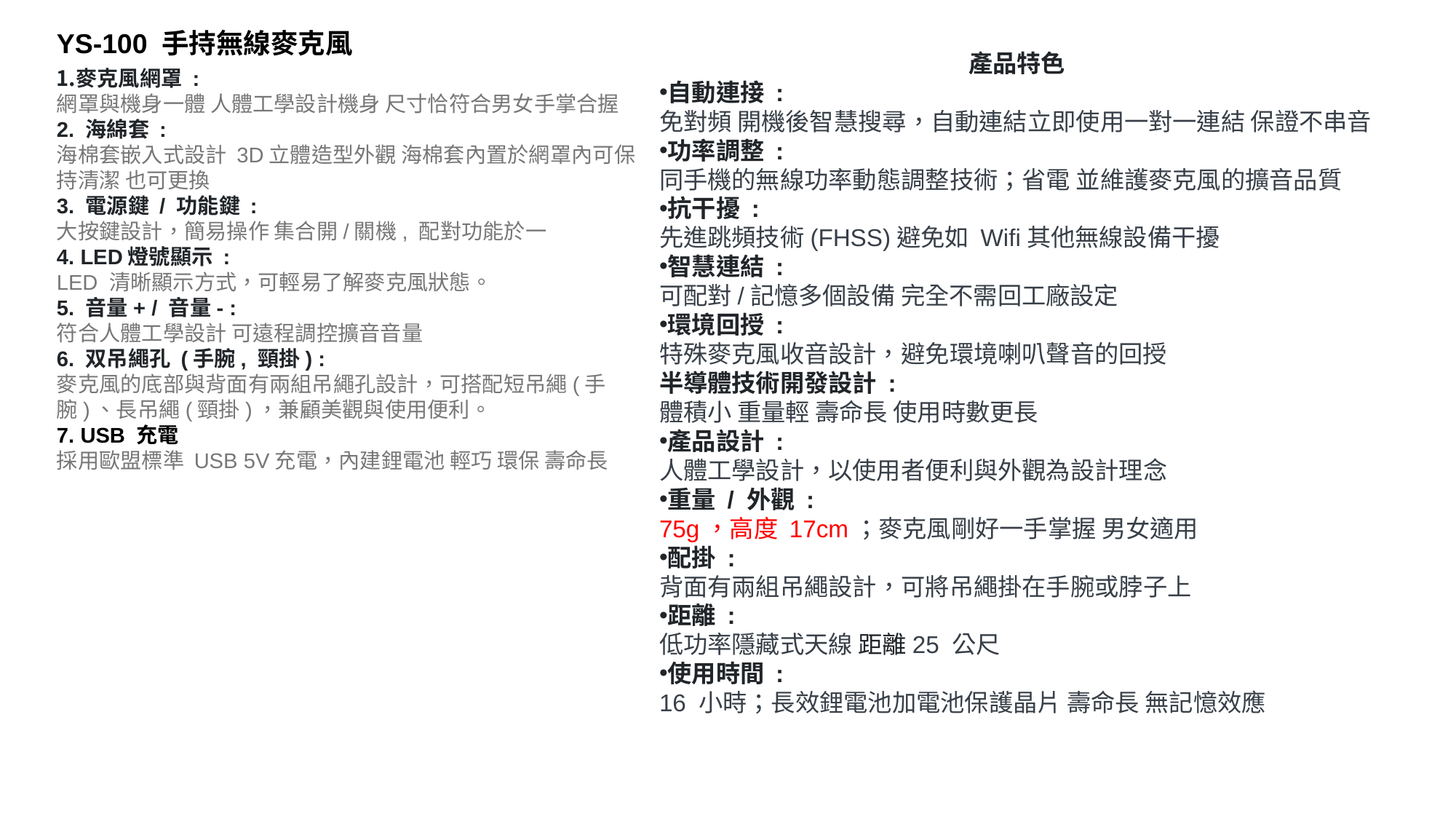

YS-100 手持無線麥克風
產品特色
自動連接 :
免對頻 開機後智慧搜尋，自動連結立即使用一對一連結 保證不串音
功率調整 :
同手機的無線功率動態調整技術；省電 並維護麥克風的擴音品質
抗干擾 :
先進跳頻技術(FHSS)避免如 Wifi其他無線設備干擾
智慧連結 :
可配對/記憶多個設備 完全不需回工廠設定
環境回授 :
特殊麥克風收音設計，避免環境喇叭聲音的回授
半導體技術開發設計 :
體積小 重量輕 壽命長 使用時數更長
產品設計 :
人體工學設計，以使用者便利與外觀為設計理念
重量 / 外觀 :
75g，高度 17cm；麥克風剛好一手掌握 男女適用
配掛 :
背面有兩組吊繩設計，可將吊繩掛在手腕或脖子上
距離 :
低功率隱藏式天線 距離25 公尺
使用時間 :
16 小時；長效鋰電池加電池保護晶片 壽命長 無記憶效應
麥克風網罩 :
網罩與機身一體 人體工學設計機身 尺寸恰符合男女手掌合握
2. 海綿套 :
海棉套嵌入式設計 3D立體造型外觀 海棉套內置於網罩內可保持清潔 也可更換
3. 電源鍵 / 功能鍵 :
大按鍵設計，簡易操作 集合開/關機, 配對功能於一
4. LED燈號顯示 :
LED 清晰顯示方式，可輕易了解麥克風狀態。
5. 音量+ / 音量- :
符合人體工學設計 可遠程調控擴音音量
6. 双吊繩孔 (手腕, 頸掛) :
麥克風的底部與背面有兩組吊繩孔設計，可搭配短吊繩(手腕)、長吊繩(頸掛)，兼顧美觀與使用便利。
7. USB 充電
採用歐盟標準 USB 5V充電，內建鋰電池 輕巧 環保 壽命長